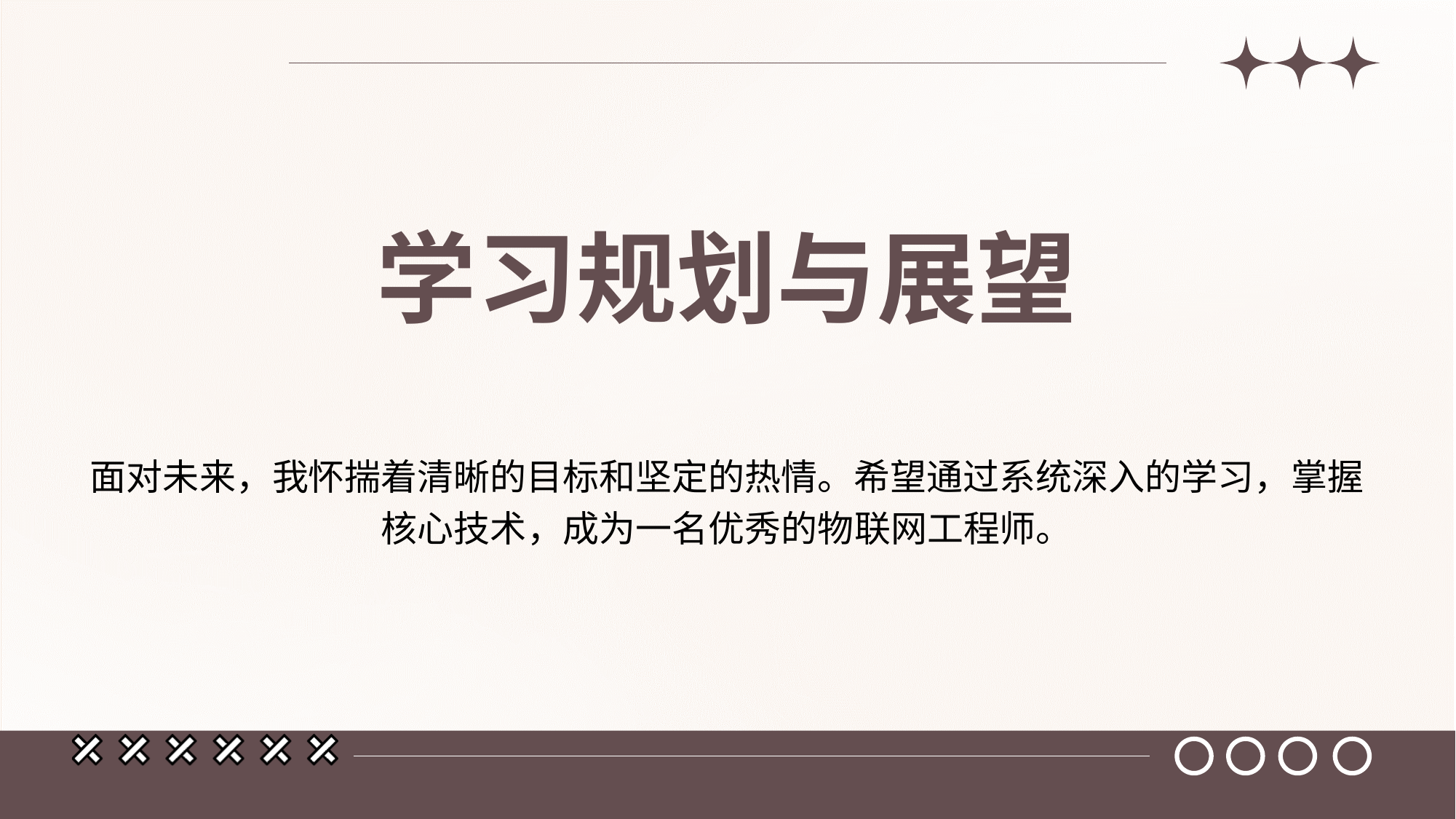

# 学习规划与展望
面对未来，我怀揣着清晰的目标和坚定的热情。希望通过系统深入的学习，掌握核心技术，成为一名优秀的物联网工程师。